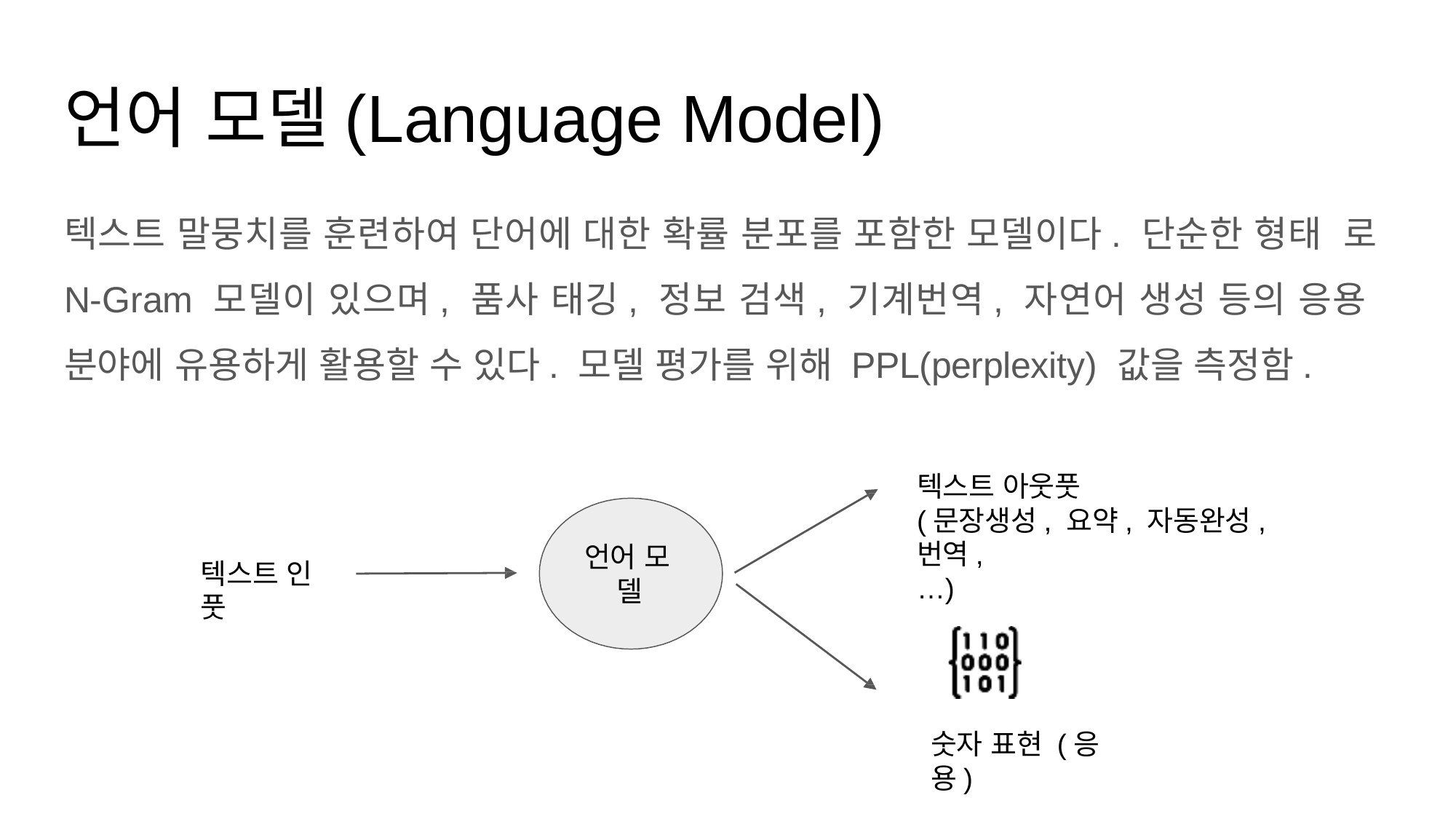

# 언어 모델(Language Model)
텍스트 말뭉치를 훈련하여 단어에 대한 확률 분포를 포함한 모델이다. 단순한 형태  로 N-Gram 모델이 있으며, 품사 태깅, 정보 검색, 기계번역, 자연어 생성 등의 응용  분야에 유용하게 활용할 수 있다. 모델 평가를 위해 PPL(perplexity) 값을 측정함.
텍스트 아웃풋
(문장생성, 요약, 자동완성, 번역,
…)

언어 모  델
텍스트 인
풋

숫자 표현 (응용)